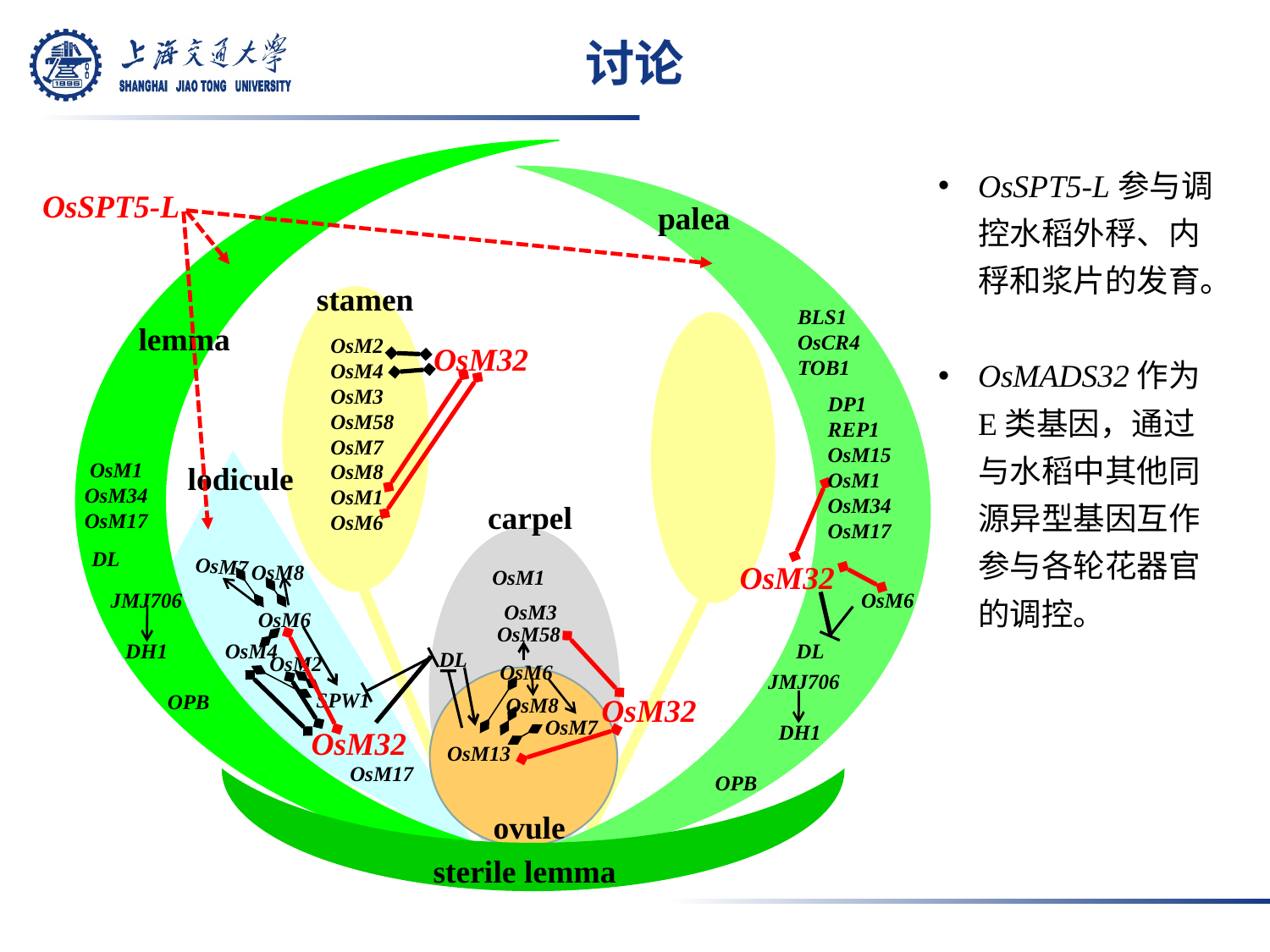

# 讨论

OsSPT5-L参与调控水稻外稃、内稃和浆片的发育。

OsMADS32作为E类基因，通过与水稻中其他同源异型基因互作参与各轮花器官的调控。

OsSPT5-L
palea
stamen

BLS1
OsCR4
TOB1
lemma

OsM2
OsM4
OsM3
OsM58
OsM7
OsM8
OsM1
OsM6
OsM32
DP1
REP1
OsM15
OsM1
OsM34
OsM17

OsM1
OsM34
OsM17

lodicule
carpel

DL
OsM7
OsM32
OsM8
OsM1

JMJ706

DH1

                OPB
OsM6

OsM3
OsM6

OsM58
OsM4
DL

DL
OsM2

OsM6

          JMJ706

            DH1

OPB

SPW1

OsM32
OsM8
OsM7

OsM32

OsM13
OsM17
ovule
sterile lemma